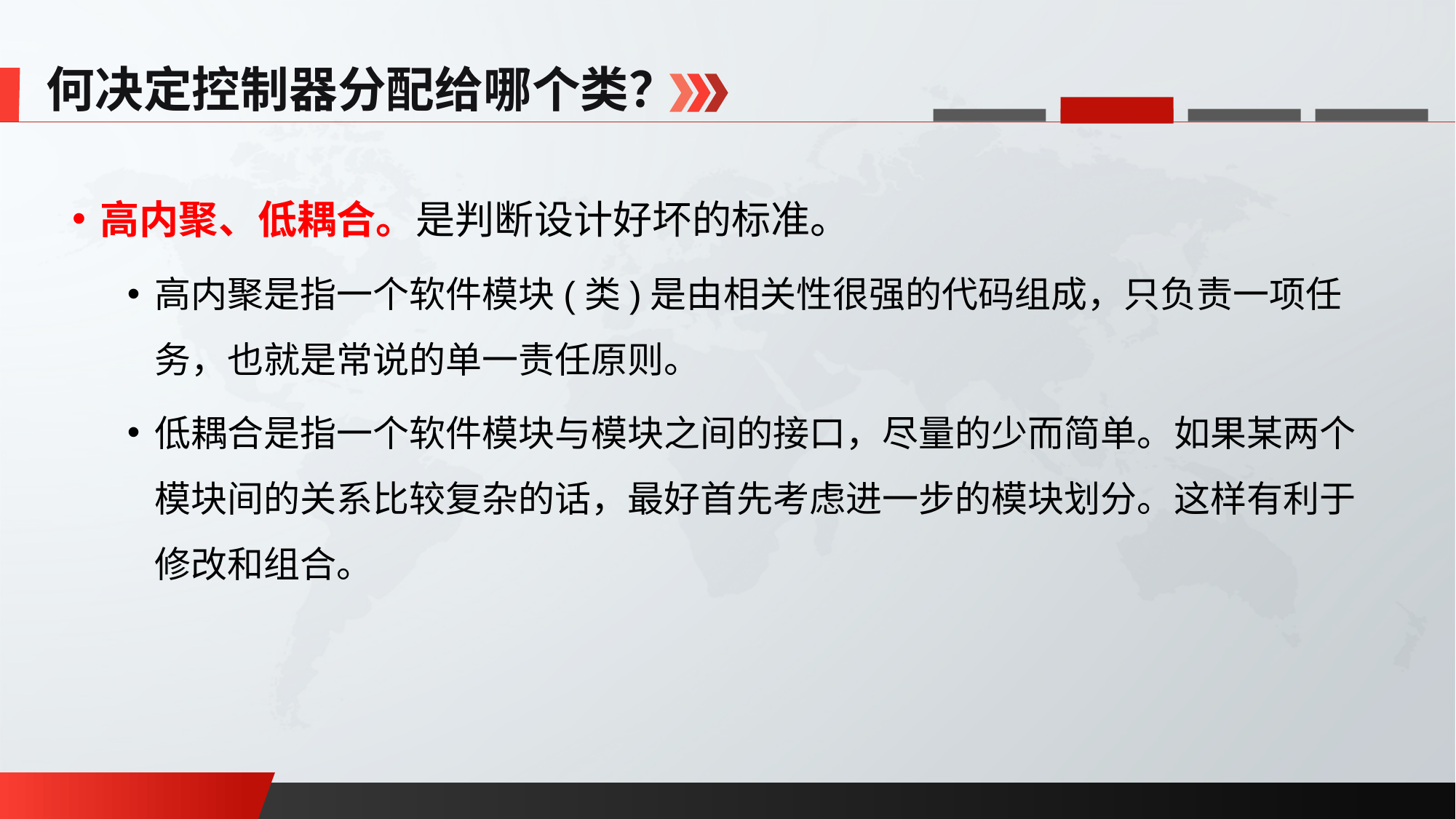

何决定控制器分配给哪个类？

高内聚、低耦合。是判断设计好坏的标准。
高内聚是指一个软件模块(类)是由相关性很强的代码组成，只负责一项任务，也就是常说的单一责任原则。
低耦合是指一个软件模块与模块之间的接口，尽量的少而简单。如果某两个模块间的关系比较复杂的话，最好首先考虑进一步的模块划分。这样有利于修改和组合。